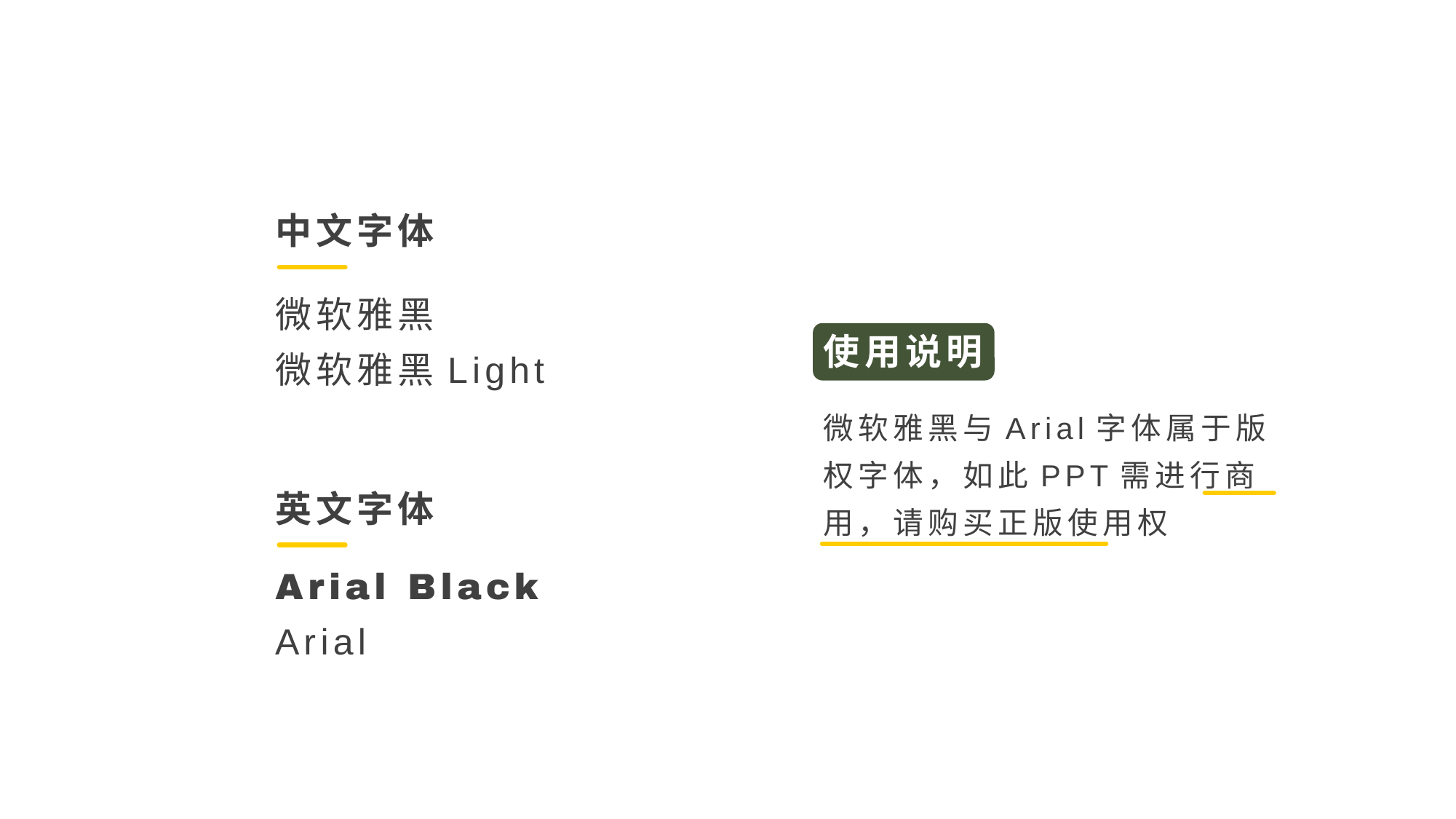

中文字体
微软雅黑
使用说明

微软雅黑Light
微软雅黑与Arial字体属于版权字体，如此PPT需进行商用，请购买正版使用权
英文字体
Arial Black
Arial